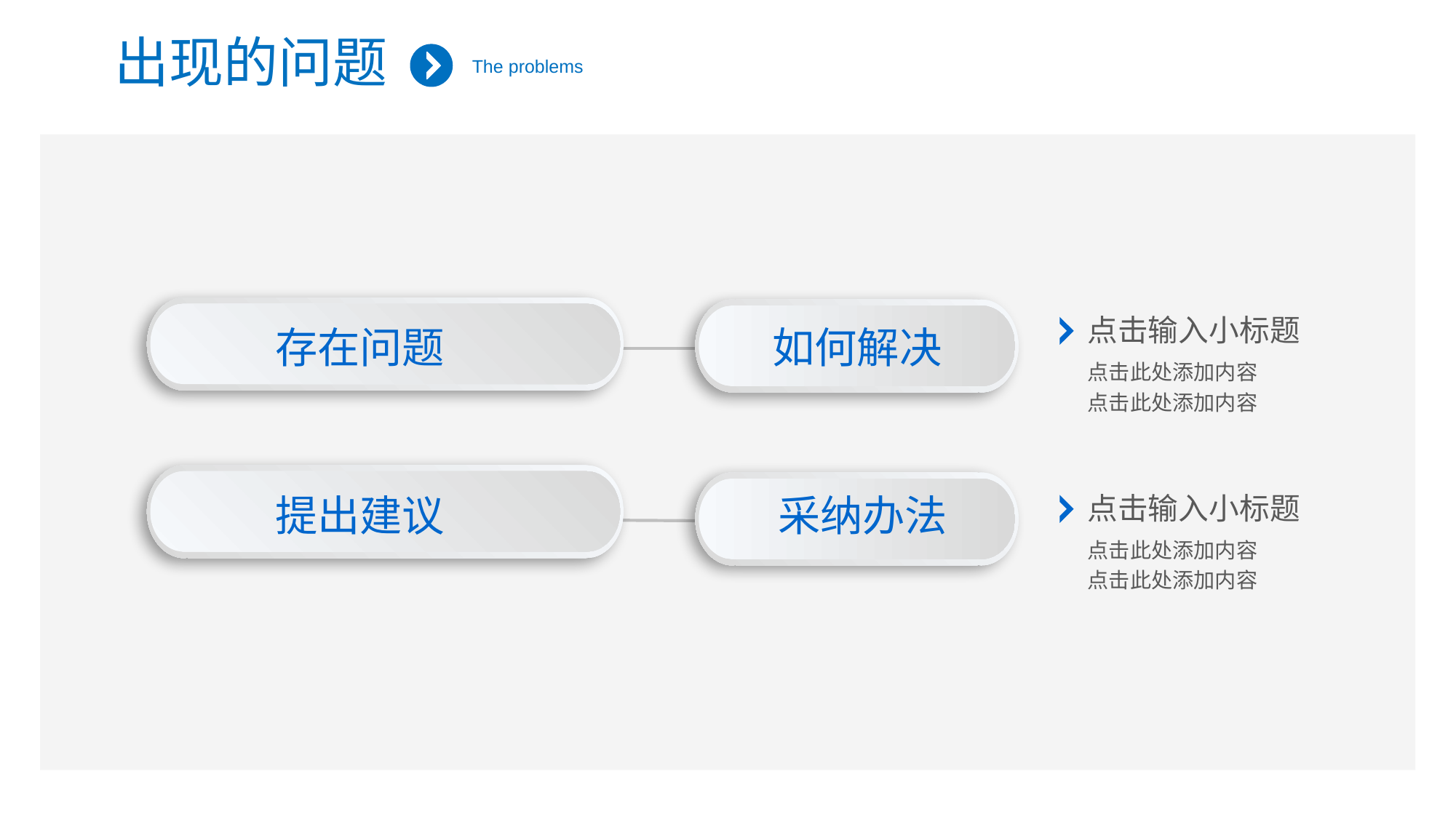

出现的问题

The problems

点击输入小标题

点击此处添加内容
点击此处添加内容
存在问题
如何解决

点击输入小标题

点击此处添加内容
点击此处添加内容
提出建议
采纳办法